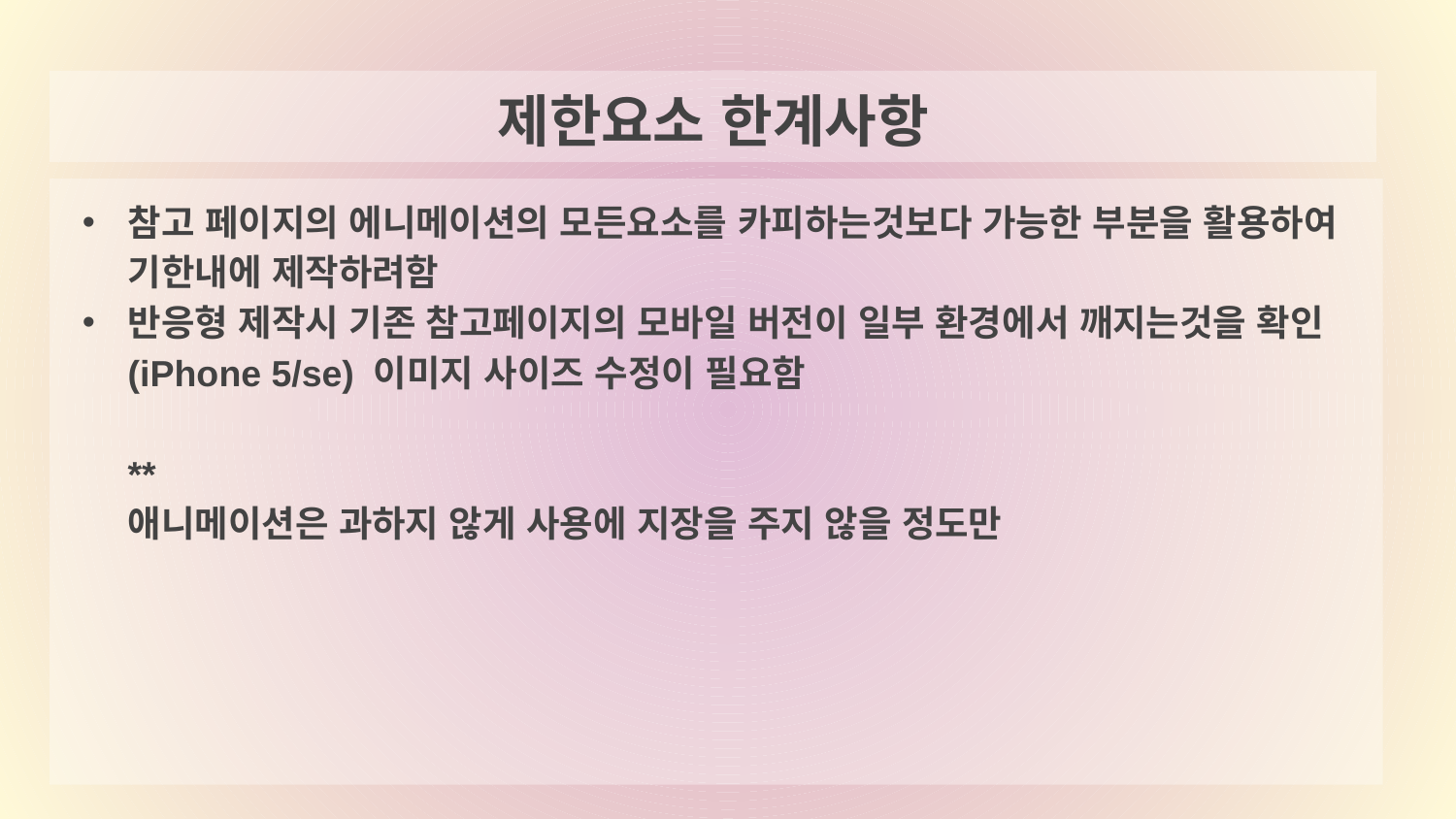

제한요소 한계사항

# 참고 페이지의 에니메이션의 모든요소를 카피하는것보다 가능한 부분을 활용하여 기한내에 제작하려함
반응형 제작시 기존 참고페이지의 모바일 버전이 일부 환경에서 깨지는것을 확인(iPhone 5/se) 이미지 사이즈 수정이 필요함
**
애니메이션은 과하지 않게 사용에 지장을 주지 않을 정도만